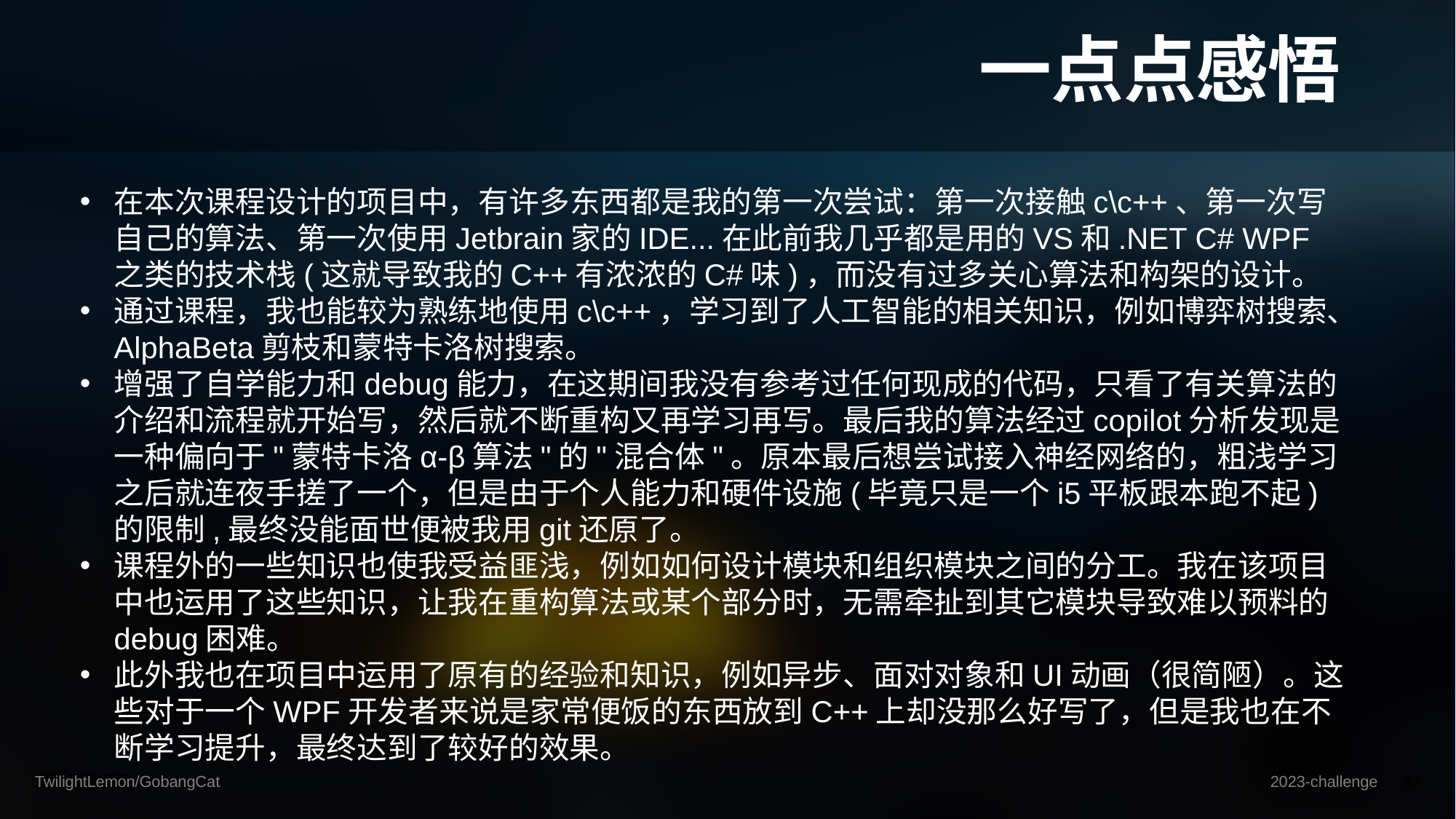

一点点感悟
在本次课程设计的项目中，有许多东西都是我的第一次尝试：第一次接触c\c++、第一次写自己的算法、第一次使用Jetbrain家的IDE...在此前我几乎都是用的VS和.NET C# WPF 之类的技术栈(这就导致我的C++有浓浓的C#味)，而没有过多关心算法和构架的设计。
通过课程，我也能较为熟练地使用c\c++，学习到了人工智能的相关知识，例如博弈树搜索、AlphaBeta剪枝和蒙特卡洛树搜索。
增强了自学能力和debug能力，在这期间我没有参考过任何现成的代码，只看了有关算法的介绍和流程就开始写，然后就不断重构又再学习再写。最后我的算法经过copilot分析发现是一种偏向于"蒙特卡洛α-β算法"的"混合体"。原本最后想尝试接入神经网络的，粗浅学习之后就连夜手搓了一个，但是由于个人能力和硬件设施(毕竟只是一个i5平板跟本跑不起)的限制,最终没能面世便被我用git还原了。
课程外的一些知识也使我受益匪浅，例如如何设计模块和组织模块之间的分工。我在该项目中也运用了这些知识，让我在重构算法或某个部分时，无需牵扯到其它模块导致难以预料的debug困难。
此外我也在项目中运用了原有的经验和知识，例如异步、面对对象和UI动画（很简陋）。这些对于一个WPF开发者来说是家常便饭的东西放到C++上却没那么好写了，但是我也在不断学习提升，最终达到了较好的效果。
2023-challenge
20XX
TwilightLemon/GobangCat
演示文稿标题
22